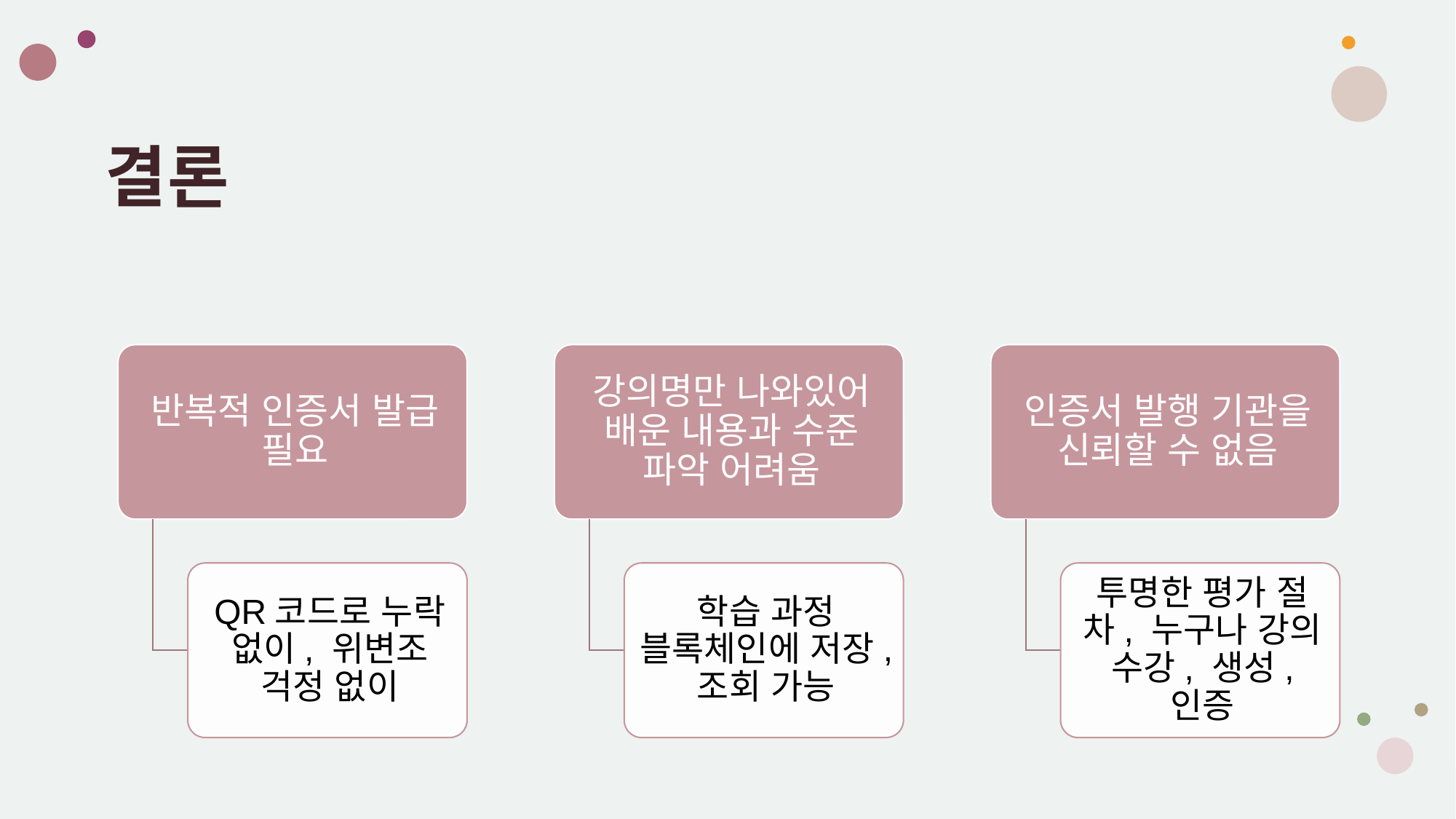

# 결론
반복적 인증서 발급 필요
QR코드로 누락 없이, 위변조 걱정 없이
강의명만 나와있어 배운 내용과 수준 파악 어려움
학습 과정 블록체인에 저장, 조회 가능
인증서 발행 기관을 신뢰할 수 없음
투명한 평가 절차, 누구나 강의 수강, 생성, 인증